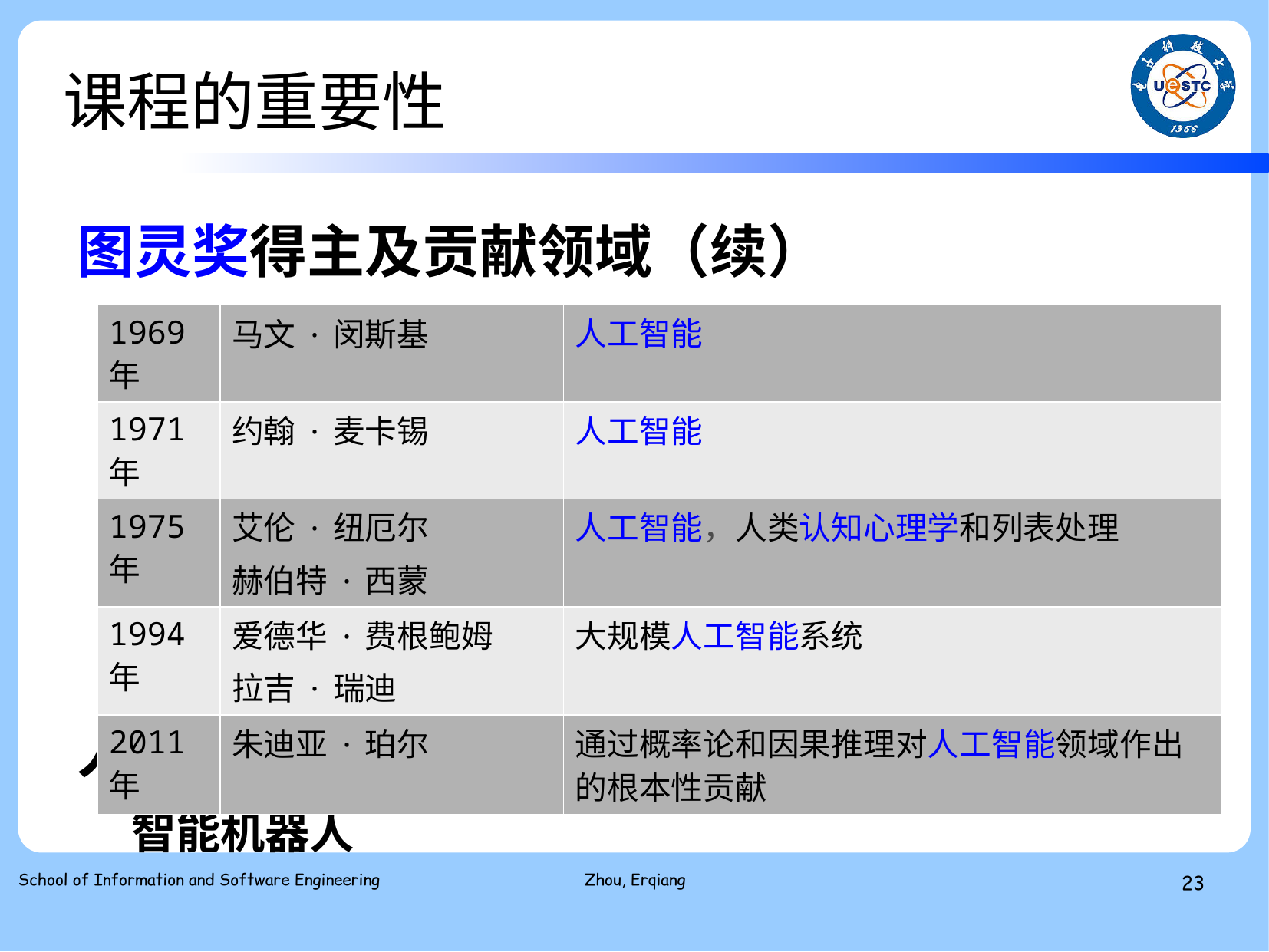

# 课程的重要性
图灵奖得主及贡献领域（续）

人工智能？Why?
智能机器人
| 1969年 | 马文·闵斯基 | 人工智能 |
| --- | --- | --- |
| 1971年 | 约翰·麦卡锡 | 人工智能 |
| 1975年 | 艾伦·纽厄尔 赫伯特·西蒙 | 人工智能，人类认知心理学和列表处理 |
| 1994年 | 爱德华·费根鲍姆 拉吉·瑞迪 | 大规模人工智能系统 |
| 2011年 | 朱迪亚·珀尔 | 通过概率论和因果推理对人工智能领域作出的根本性贡献 |
School of Information and Software Engineering
Zhou, Erqiang
23